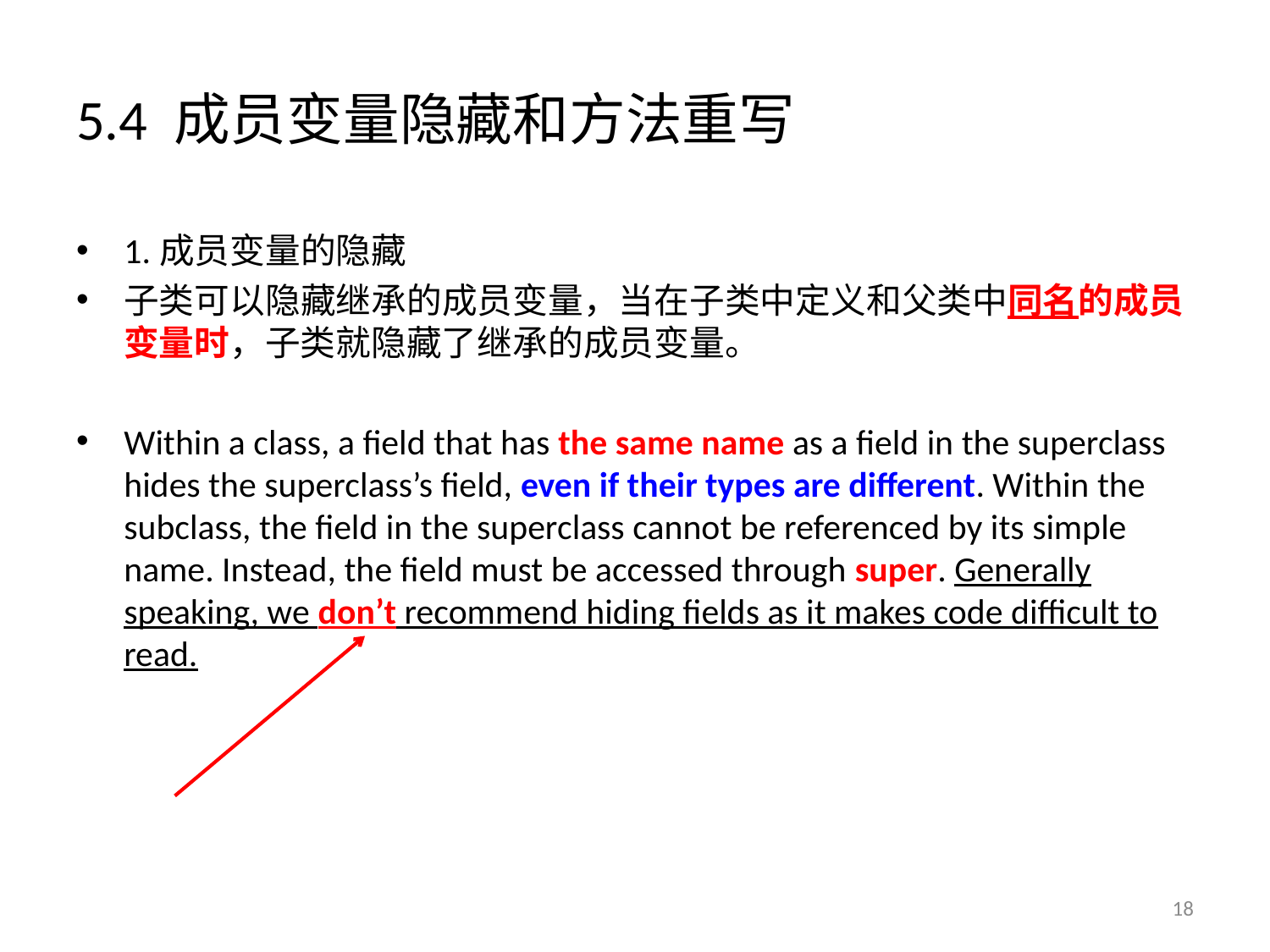

# 5.4 成员变量隐藏和方法重写
1.成员变量的隐藏
子类可以隐藏继承的成员变量，当在子类中定义和父类中同名的成员变量时，子类就隐藏了继承的成员变量。

Within a class, a field that has the same name as a field in the superclass hides the superclass’s field, even if their types are different. Within the subclass, the field in the superclass cannot be referenced by its simple name. Instead, the field must be accessed through super. Generally speaking, we don’t recommend hiding fields as it makes code difficult to read.
18